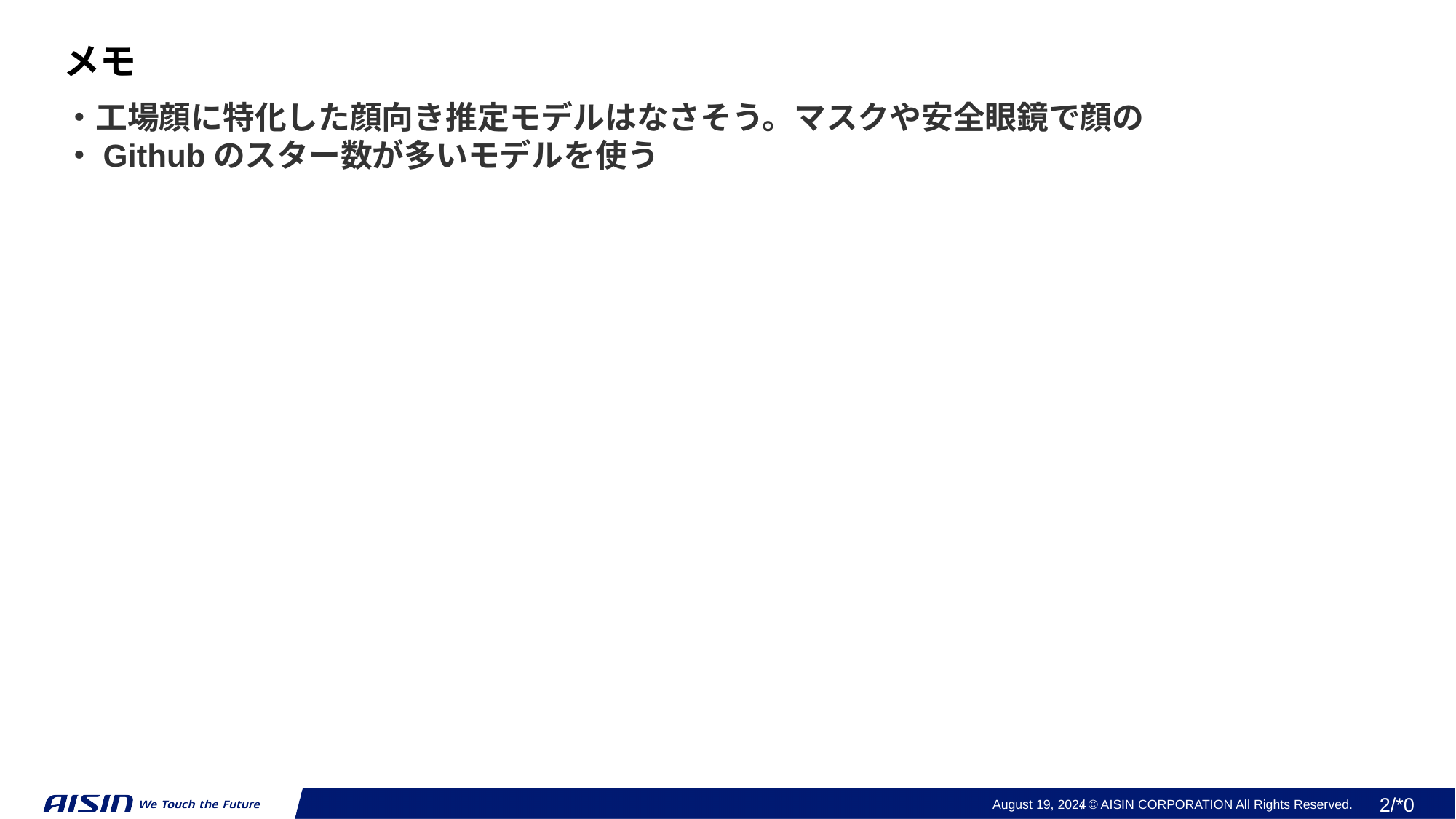

メモ
・工場顔に特化した顔向き推定モデルはなさそう。マスクや安全眼鏡で顔の
・Githubのスター数が多いモデルを使う
August 19, 2024